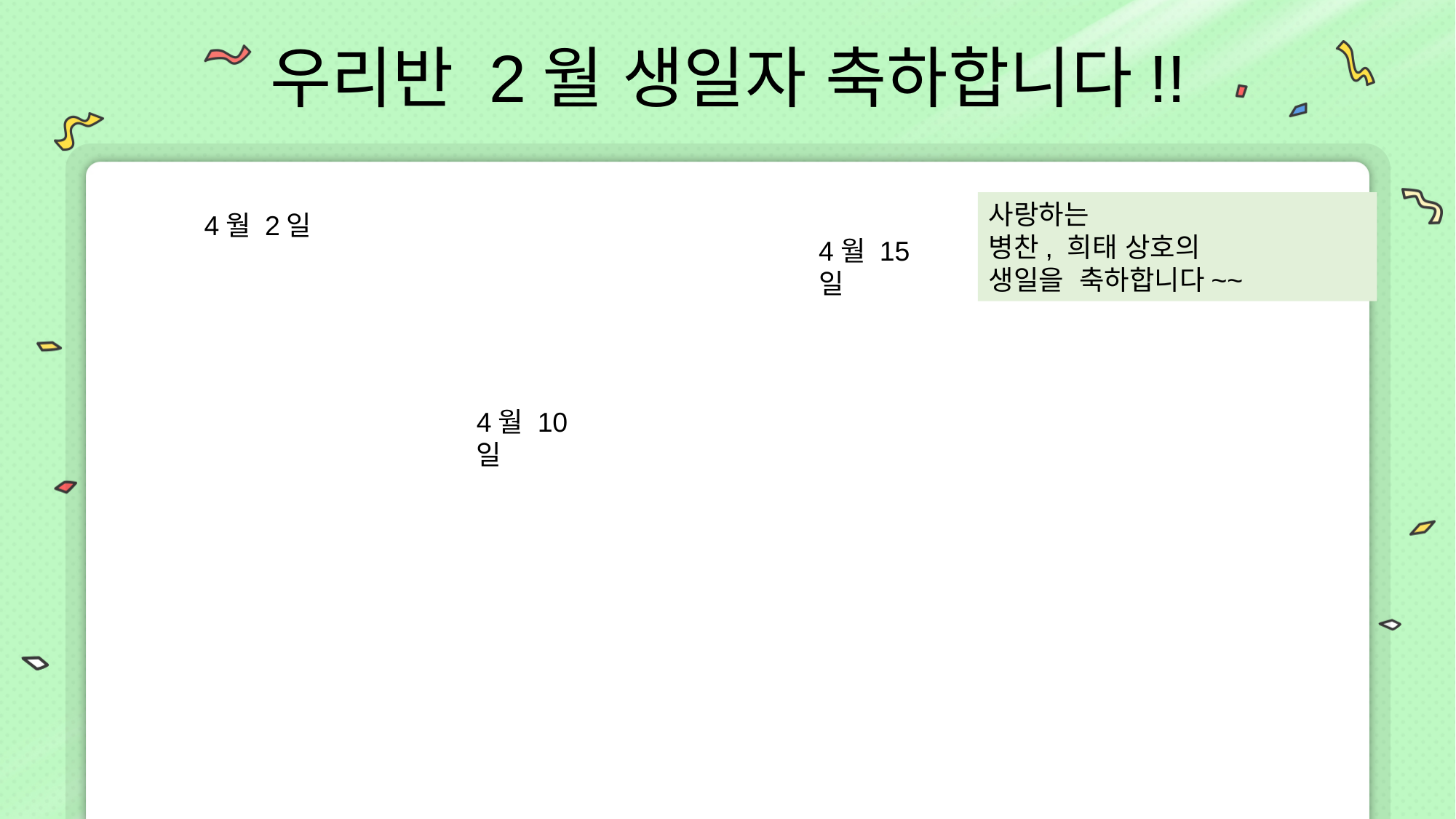

우리반 2월 생일자 축하합니다!!
사랑하는
병찬, 희태 상호의
생일을  축하합니다~~
4월 2일
4월 15일
4월 10일